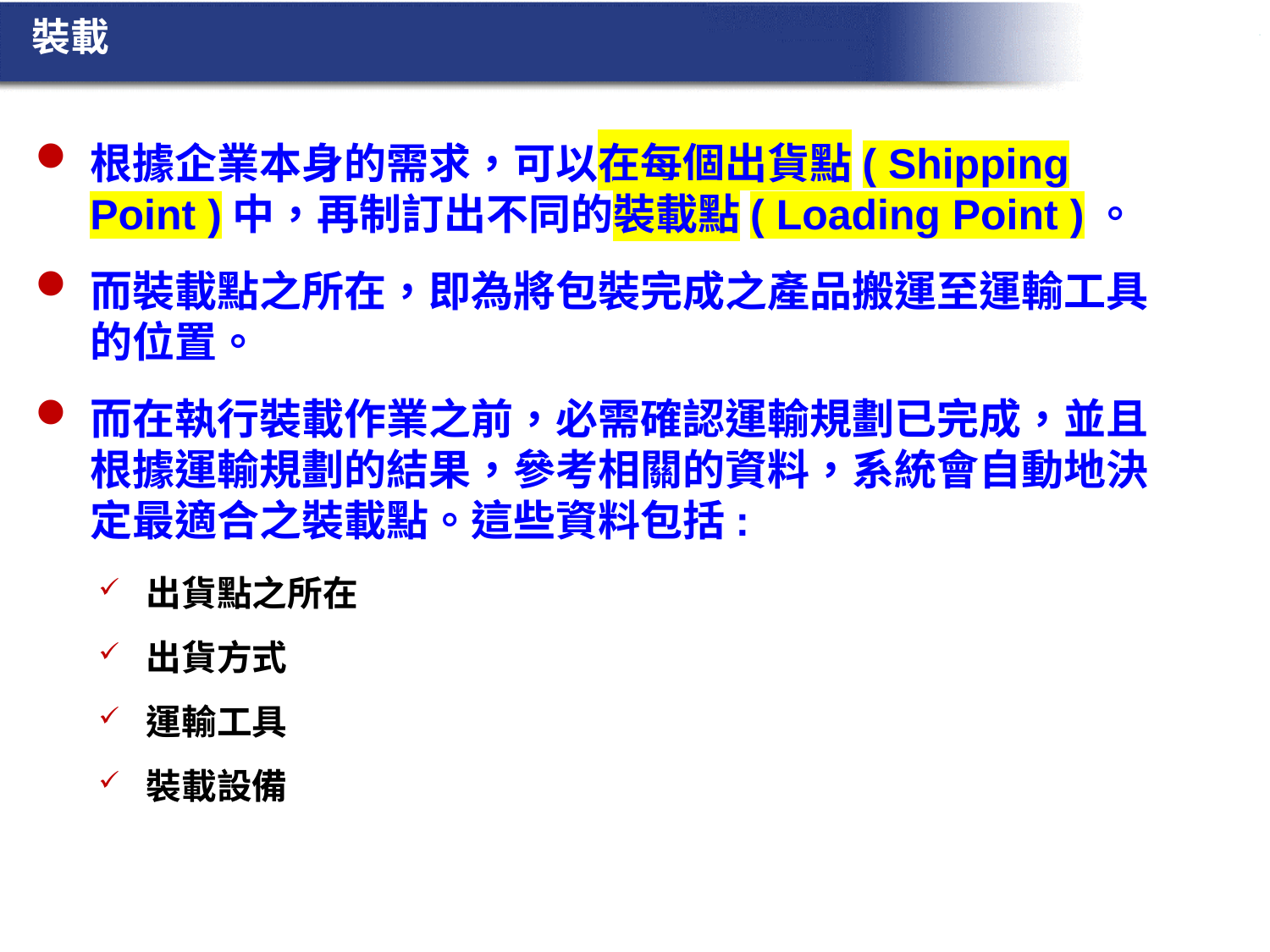

裝載
根據企業本身的需求，可以在每個出貨點( Shipping Point )中，再制訂出不同的裝載點( Loading Point )。
而裝載點之所在，即為將包裝完成之產品搬運至運輸工具的位置。
而在執行裝載作業之前，必需確認運輸規劃已完成，並且根據運輸規劃的結果，參考相關的資料，系統會自動地決定最適合之裝載點。這些資料包括:
出貨點之所在
出貨方式
運輸工具
裝載設備